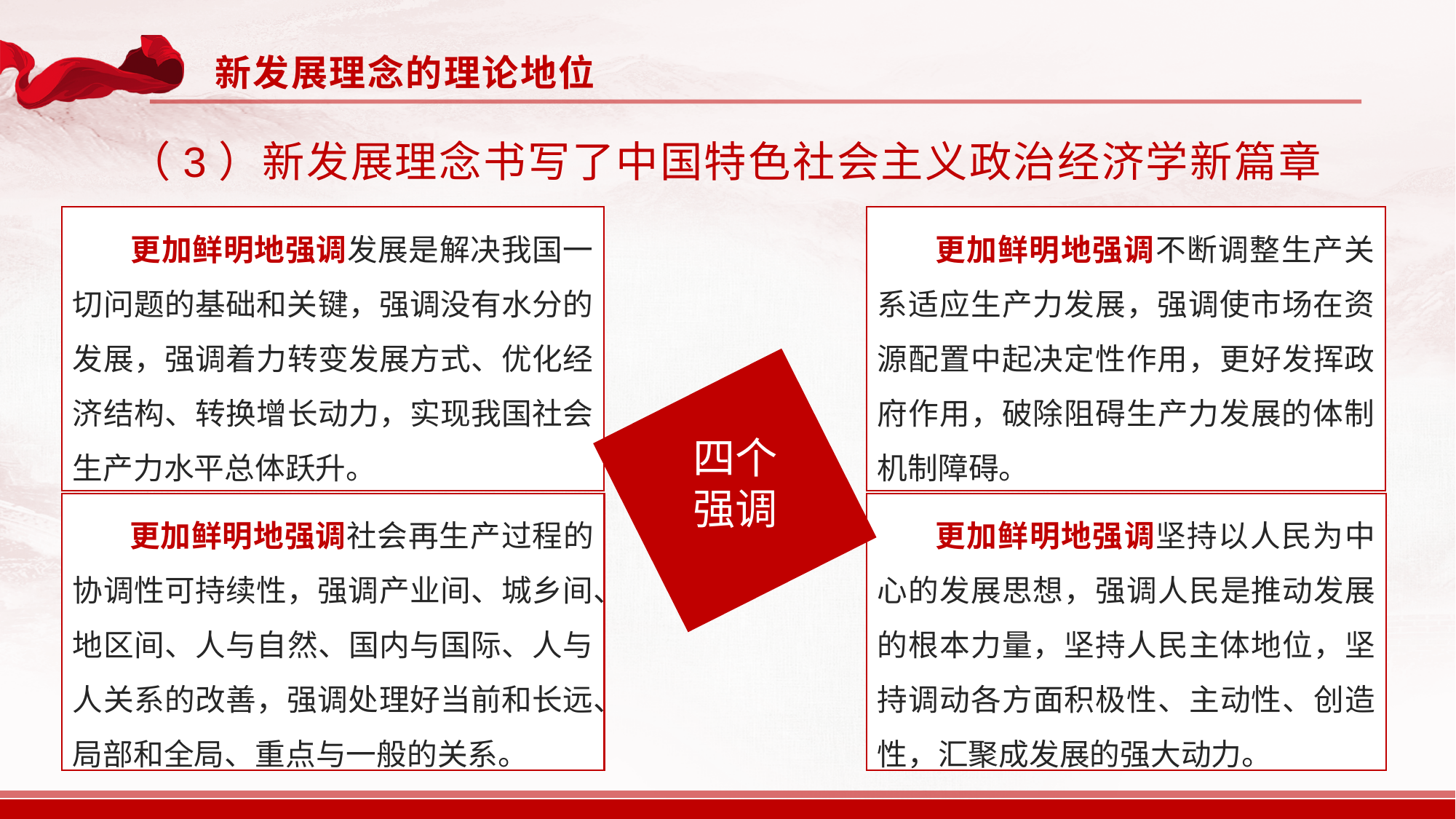

新发展理念的理论地位
（3）新发展理念书写了中国特色社会主义政治经济学新篇章
 更加鲜明地强调发展是解决我国一切问题的基础和关键，强调没有水分的发展，强调着力转变发展方式、优化经济结构、转换增长动力，实现我国社会生产力水平总体跃升。
 更加鲜明地强调不断调整生产关系适应生产力发展，强调使市场在资源配置中起决定性作用，更好发挥政府作用，破除阻碍生产力发展的体制机制障碍。

四个
强调
 更加鲜明地强调坚持以人民为中心的发展思想，强调人民是推动发展的根本力量，坚持人民主体地位，坚持调动各方面积极性、主动性、创造性，汇聚成发展的强大动力。
 更加鲜明地强调社会再生产过程的协调性可持续性，强调产业间、城乡间、地区间、人与自然、国内与国际、人与人关系的改善，强调处理好当前和长远、局部和全局、重点与一般的关系。